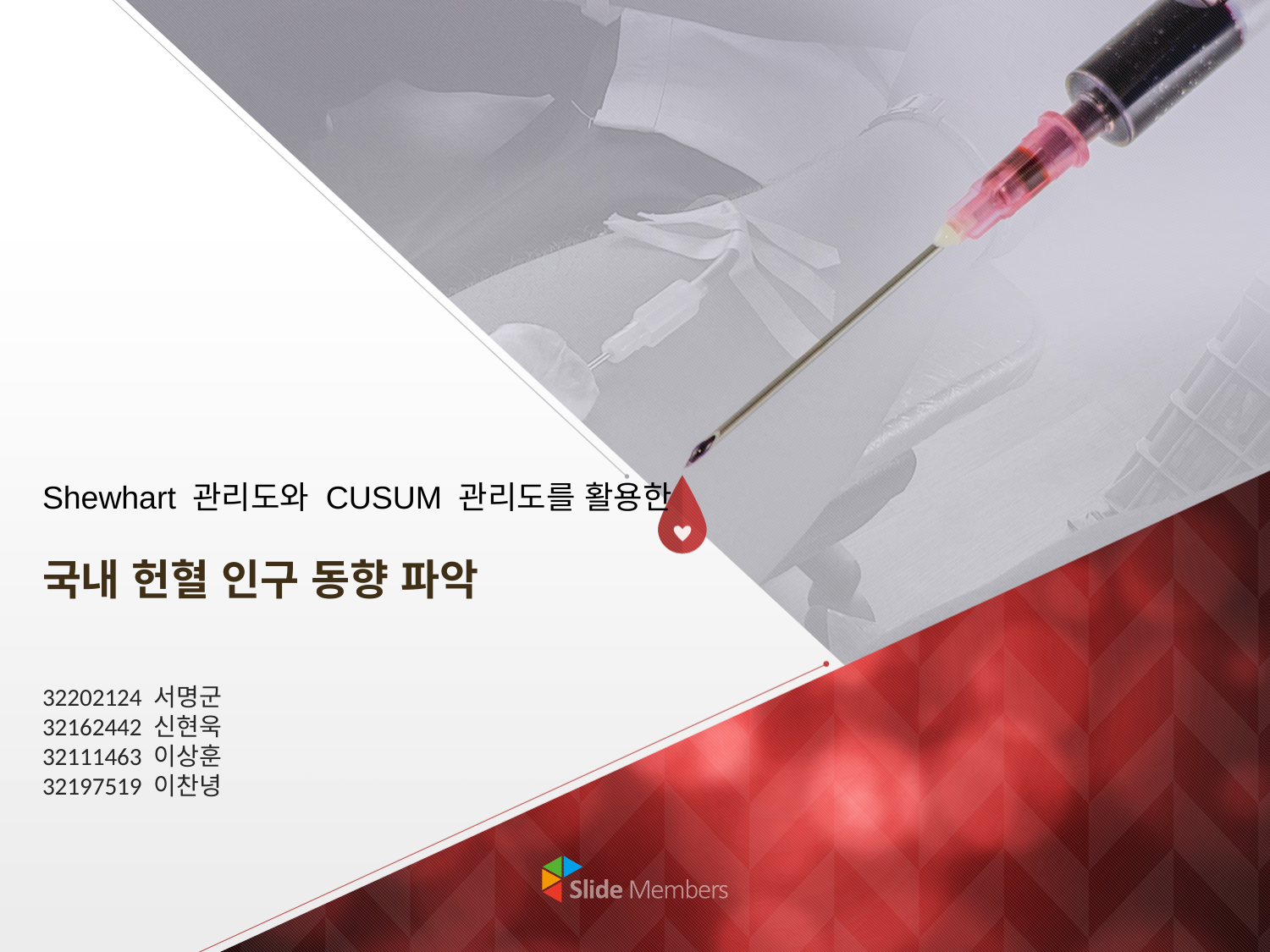

# Shewhart 관리도와 CUSUM 관리도를 활용한 국내 헌혈 인구 동향 파악
32202124 서명군
32162442 신현욱
32111463 이상훈
32197519 이찬녕